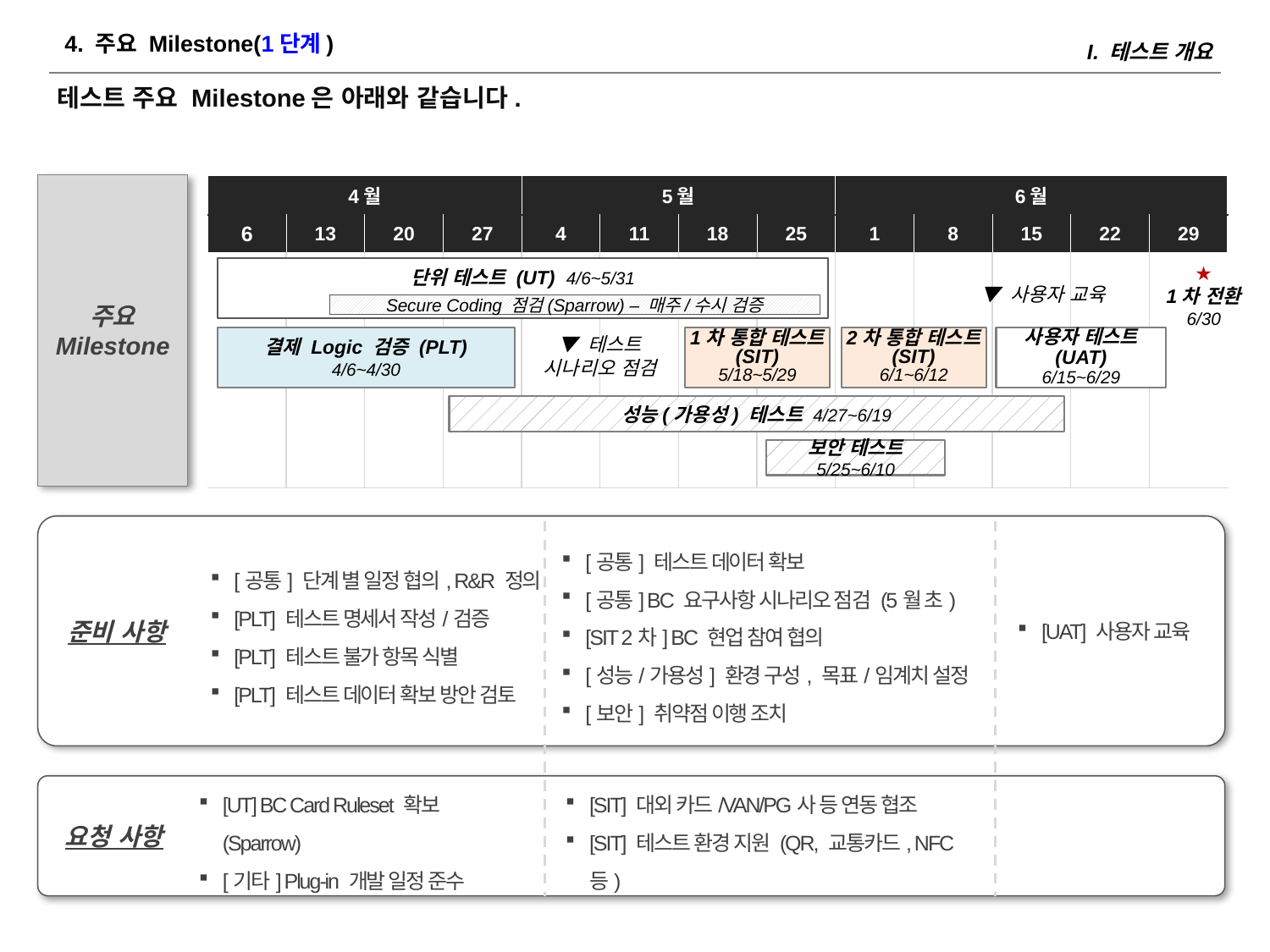

I. 테스트 개요
# 4. 주요 Milestone(1단계)
테스트 주요 Milestone은 아래와 같습니다.

주요
Milestone
| 4월 |  |  |  | 5월 |  |  |  | 6월 |  |  |  |  |
| --- | --- | --- | --- | --- | --- | --- | --- | --- | --- | --- | --- | --- |
| 6 | 13 | 20 | 27 | 4 | 11 | 18 | 25 | 1 | 8 | 15 | 22 | 29 |
|  |  |  |  |  |  |  |  |  |  |  |  |  |
★
1차 전환
6/30
단위 테스트 (UT)  4/6~5/31

▼ 사용자 교육
Secure Coding 점검(Sparrow) – 매주/수시 검증
▼ 테스트
시나리오 점검
결제 Logic 검증 (PLT)
4/6~4/30
1차 통합 테스트
(SIT)
5/18~5/29
2차 통합 테스트
(SIT)
6/1~6/12
사용자 테스트
(UAT)
6/15~6/29
성능(가용성) 테스트 4/27~6/19
보안 테스트 5/25~6/10
준비 사항
[공통] 단계 별 일정 협의, R&R 정의
[PLT] 테스트 명세서 작성/검증
[PLT] 테스트 불가 항목 식별
[PLT] 테스트 데이터 확보 방안 검토
[공통] 테스트 데이터 확보
[공통] BC 요구사항 시나리오 점검 (5월 초)
[SIT 2차] BC 현업 참여 협의
[성능/가용성] 환경 구성, 목표/임계치 설정
[보안] 취약점 이행 조치
[UAT] 사용자 교육
요청 사항
[UT] BC Card Ruleset 확보 (Sparrow)
[기타] Plug-in 개발 일정 준수
[SIT] 대외 카드/VAN/PG사 등 연동 협조
[SIT] 테스트 환경 지원 (QR, 교통카드, NFC 등)